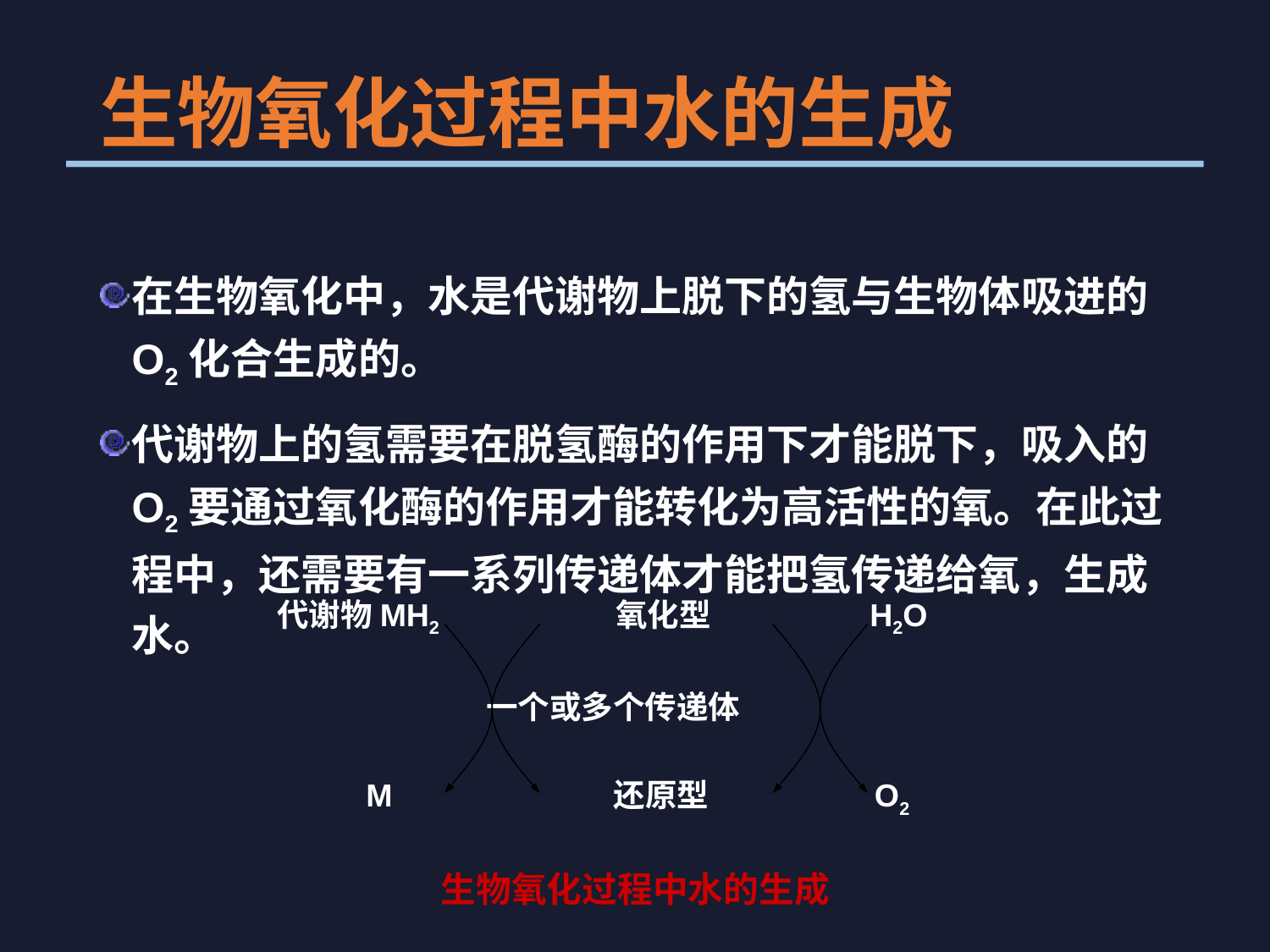

# 生物氧化过程中水的生成
在生物氧化中，水是代谢物上脱下的氢与生物体吸进的O2化合生成的。
代谢物上的氢需要在脱氢酶的作用下才能脱下，吸入的O2要通过氧化酶的作用才能转化为高活性的氧。在此过程中，还需要有一系列传递体才能把氢传递给氧，生成水。
代谢物MH2                   氧化型                     H2O

                            一个或多个传递体

          M                        还原型                      O2

生物氧化过程中水的生成